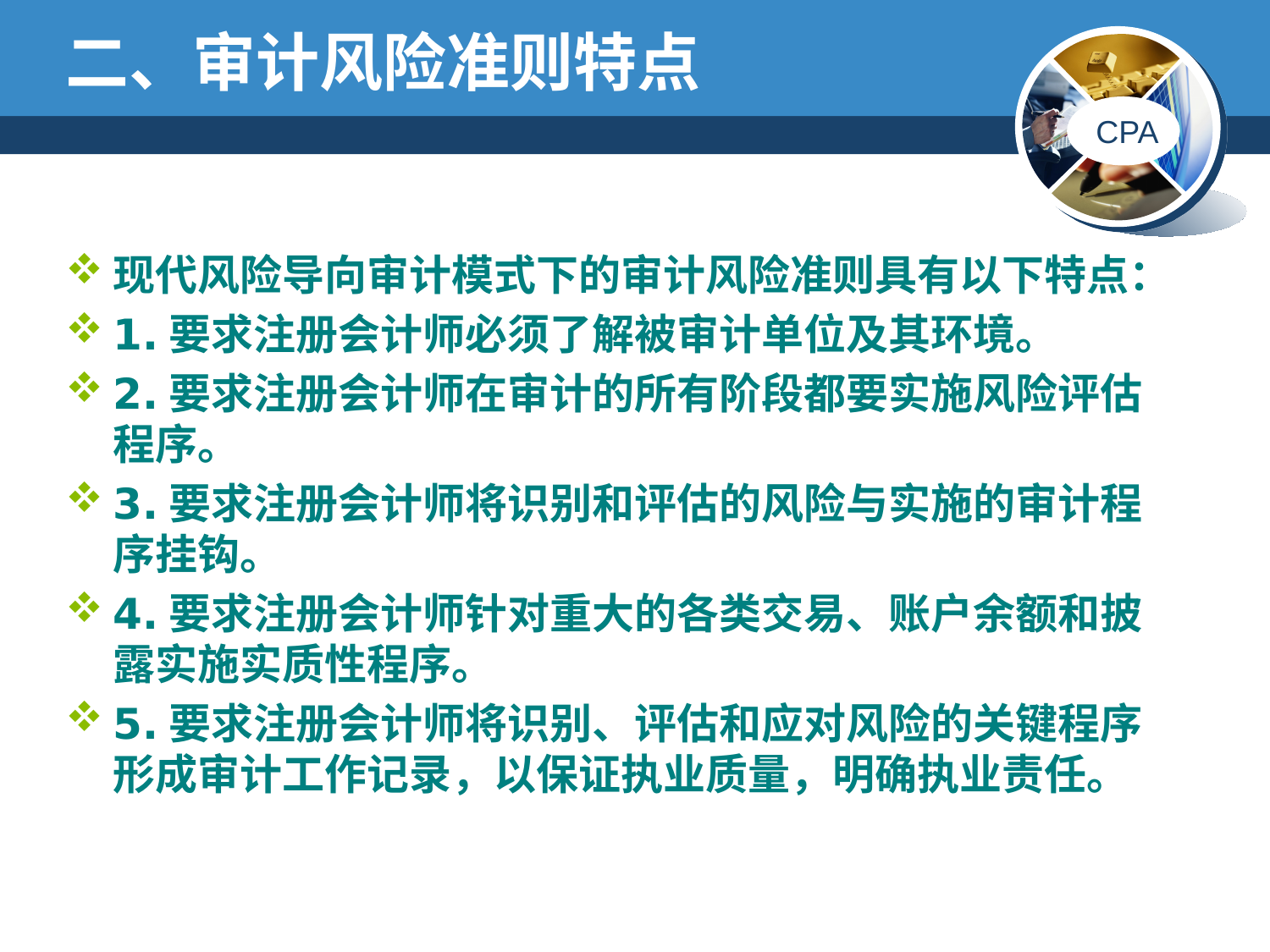

# 二、审计风险准则特点
现代风险导向审计模式下的审计风险准则具有以下特点：
1.要求注册会计师必须了解被审计单位及其环境。
2.要求注册会计师在审计的所有阶段都要实施风险评估程序。
3.要求注册会计师将识别和评估的风险与实施的审计程序挂钩。
4.要求注册会计师针对重大的各类交易、账户余额和披露实施实质性程序。
5.要求注册会计师将识别、评估和应对风险的关键程序形成审计工作记录，以保证执业质量，明确执业责任。